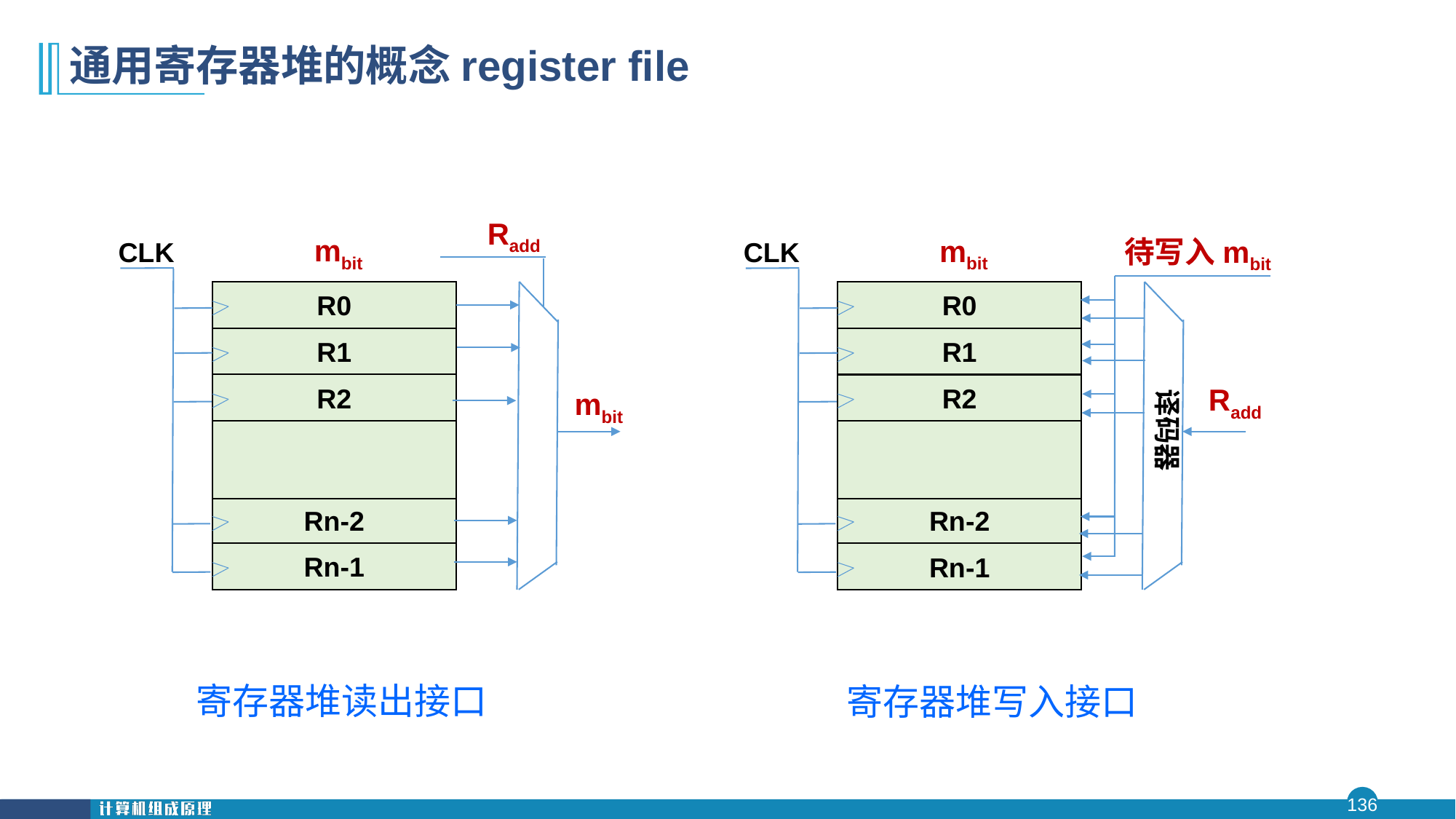

# 通用寄存器堆的概念register file
Radd
mbit
CLK
R0
R1
R2
mbit

……
Rn-2
Rn-1
mbit
待写入mbit
CLK
R0
R1
R2
Radd
译码器

……
Rn-2
Rn-1
寄存器堆读出接口
寄存器堆写入接口